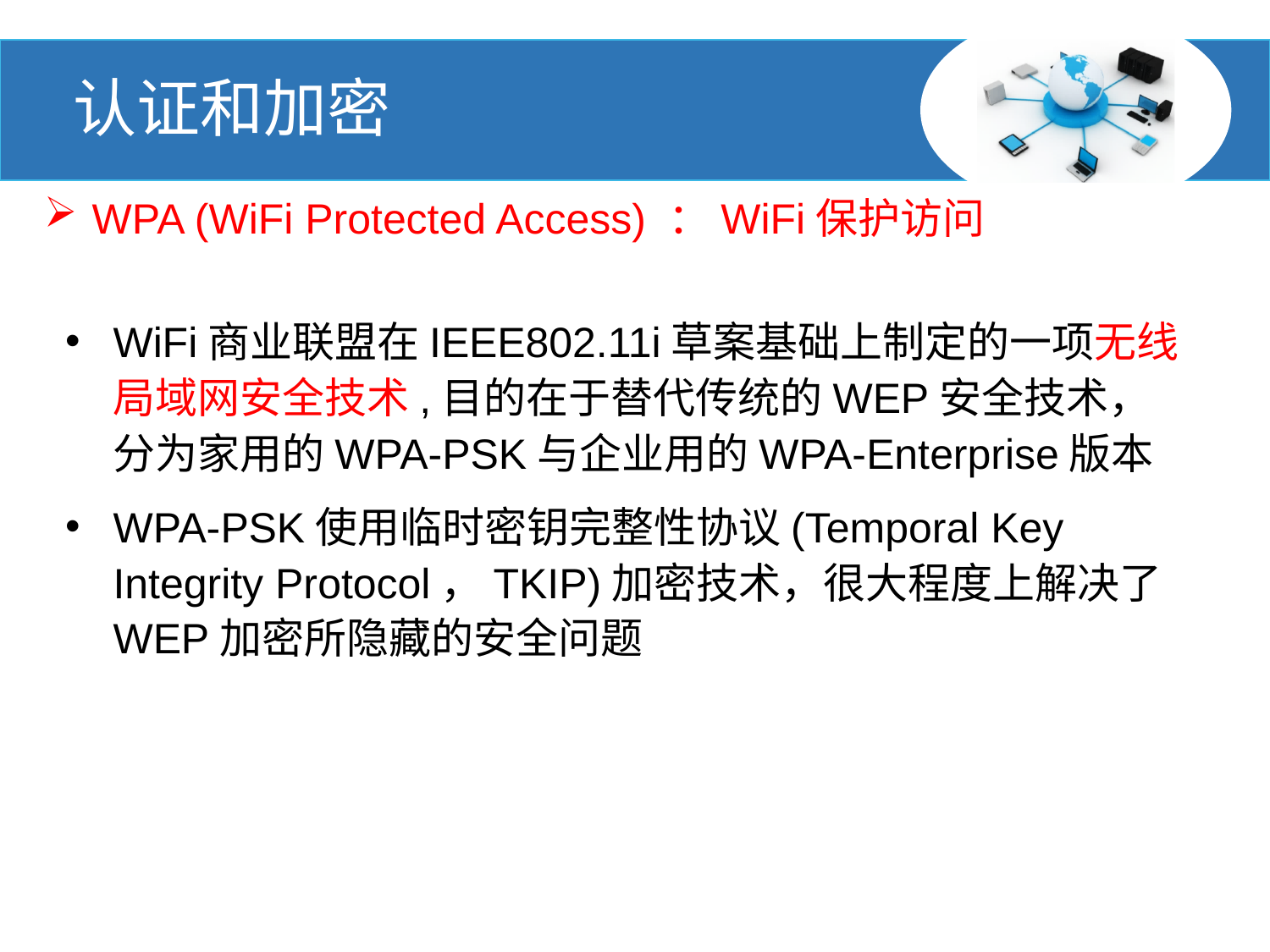

#

  认证和加密
WPA (WiFi Protected Access) ：WiFi保护访问

WiFi商业联盟在IEEE802.11i草案基础上制定的一项无线局域网安全技术,目的在于替代传统的WEP安全技术，分为家用的WPA-PSK与企业用的WPA-Enterprise版本
WPA-PSK使用临时密钥完整性协议(Temporal Key Integrity Protocol，TKIP)加密技术，很大程度上解决了WEP加密所隐藏的安全问题